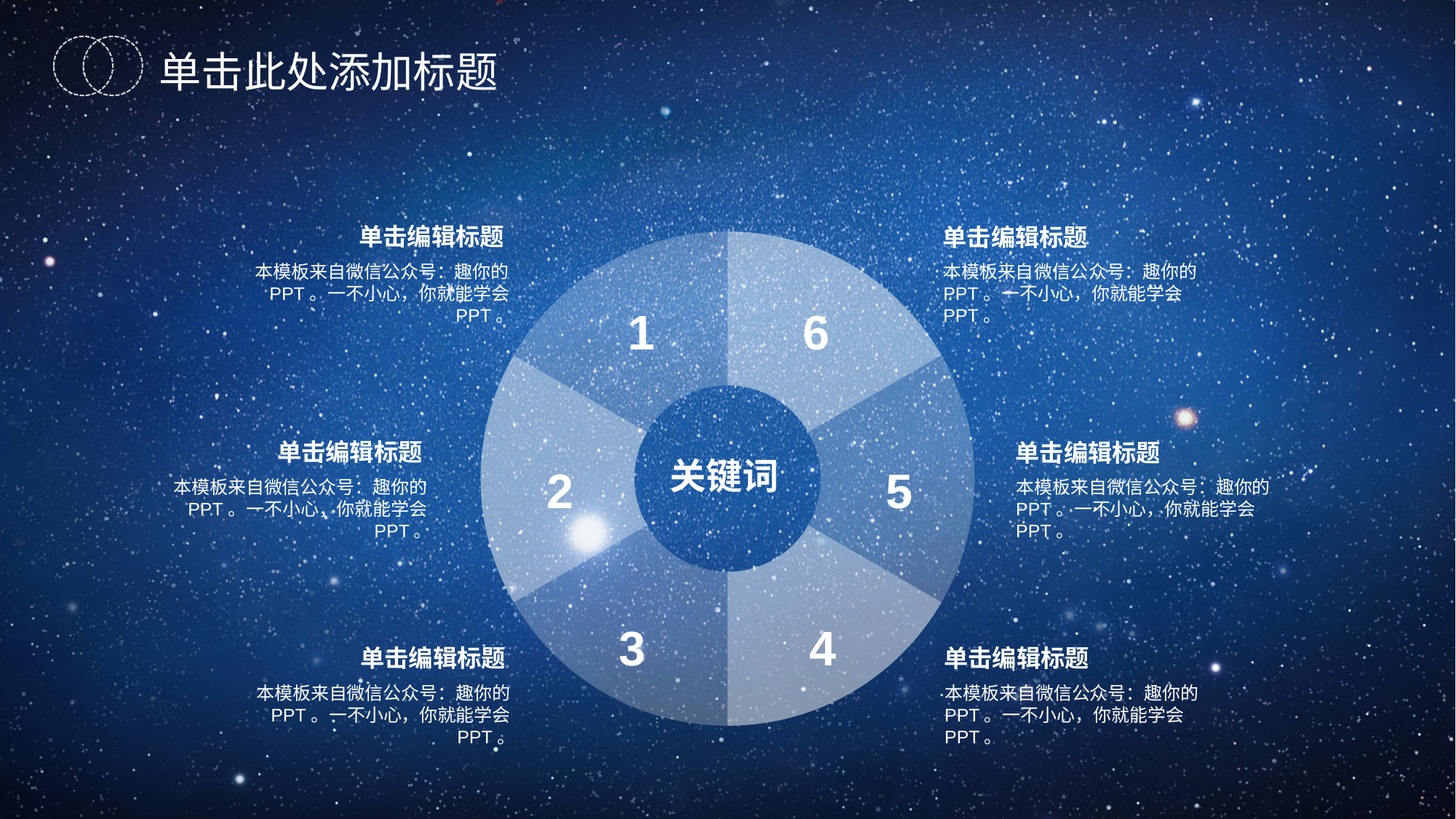

单击此处添加标题
单击编辑标题
单击编辑标题

本模板来自微信公众号：趣你的PPT。一不小心，你就能学会PPT。
本模板来自微信公众号：趣你的PPT。一不小心，你就能学会PPT。
1
6
本模板来自微信公众号：
趣你的PPT

单击编辑标题
单击编辑标题
关键词
2
5
本模板来自微信公众号：趣你的PPT。一不小心，你就能学会PPT。
本模板来自微信公众号：趣你的PPT。一不小心，你就能学会PPT。

3
4
单击编辑标题
单击编辑标题
本模板来自微信公众号：趣你的PPT。一不小心，你就能学会PPT。
本模板来自微信公众号：趣你的PPT。一不小心，你就能学会PPT。